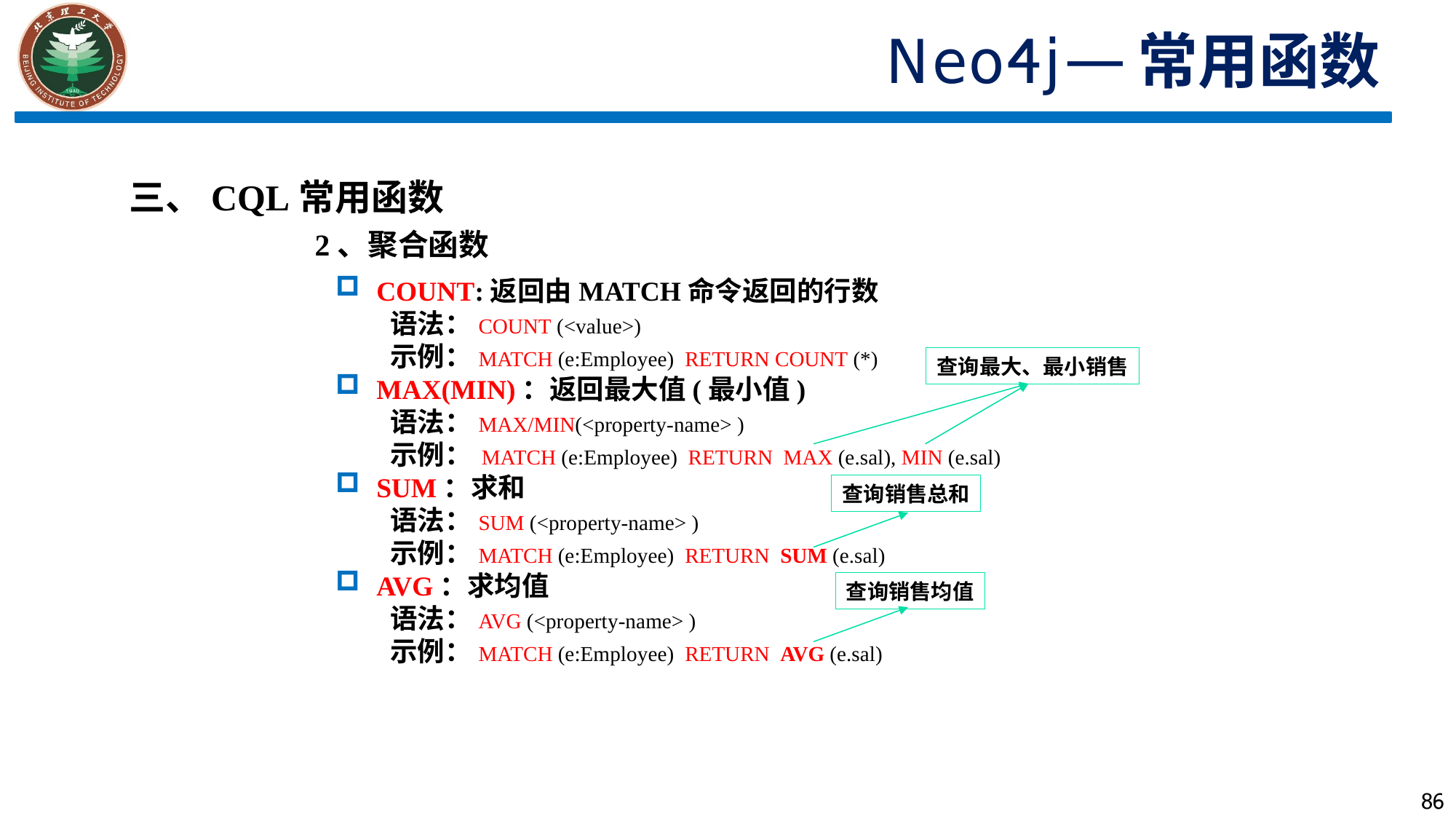

Neo4j—常用函数
三、CQL常用函数
2、聚合函数
COUNT:返回由MATCH命令返回的行数
语法：COUNT (<value>)
示例：MATCH (e:Employee)  RETURN COUNT (*)
MAX(MIN)：返回最大值(最小值)
语法：MAX/MIN(<property-name> )
示例： MATCH (e:Employee)  RETURN  MAX (e.sal), MIN (e.sal)
SUM：求和
语法：SUM (<property-name> )
示例：MATCH (e:Employee)  RETURN  SUM (e.sal)
AVG：求均值
语法：AVG (<property-name> )
示例：MATCH (e:Employee)  RETURN  AVG (e.sal)
查询最大、最小销售
查询销售总和
查询销售均值
86